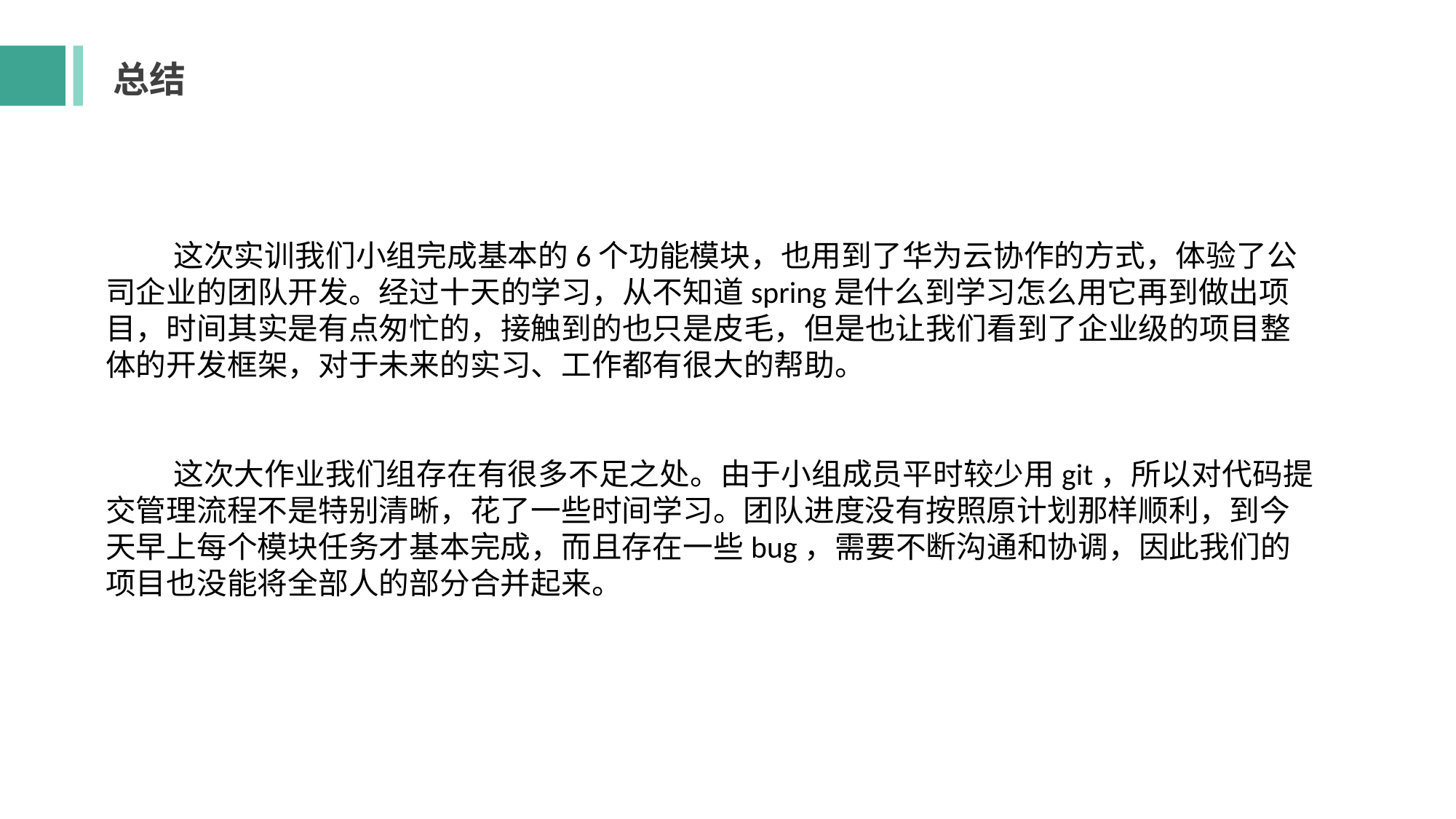

总结
         这次实训我们小组完成基本的6个功能模块，也用到了华为云协作的方式，体验了公司企业的团队开发。经过十天的学习，从不知道spring是什么到学习怎么用它再到做出项目，时间其实是有点匆忙的，接触到的也只是皮毛，但是也让我们看到了企业级的项目整体的开发框架，对于未来的实习、工作都有很大的帮助。

         这次大作业我们组存在有很多不足之处。由于小组成员平时较少用git，所以对代码提交管理流程不是特别清晰，花了一些时间学习。团队进度没有按照原计划那样顺利，到今天早上每个模块任务才基本完成，而且存在一些bug，需要不断沟通和协调，因此我们的项目也没能将全部人的部分合并起来。